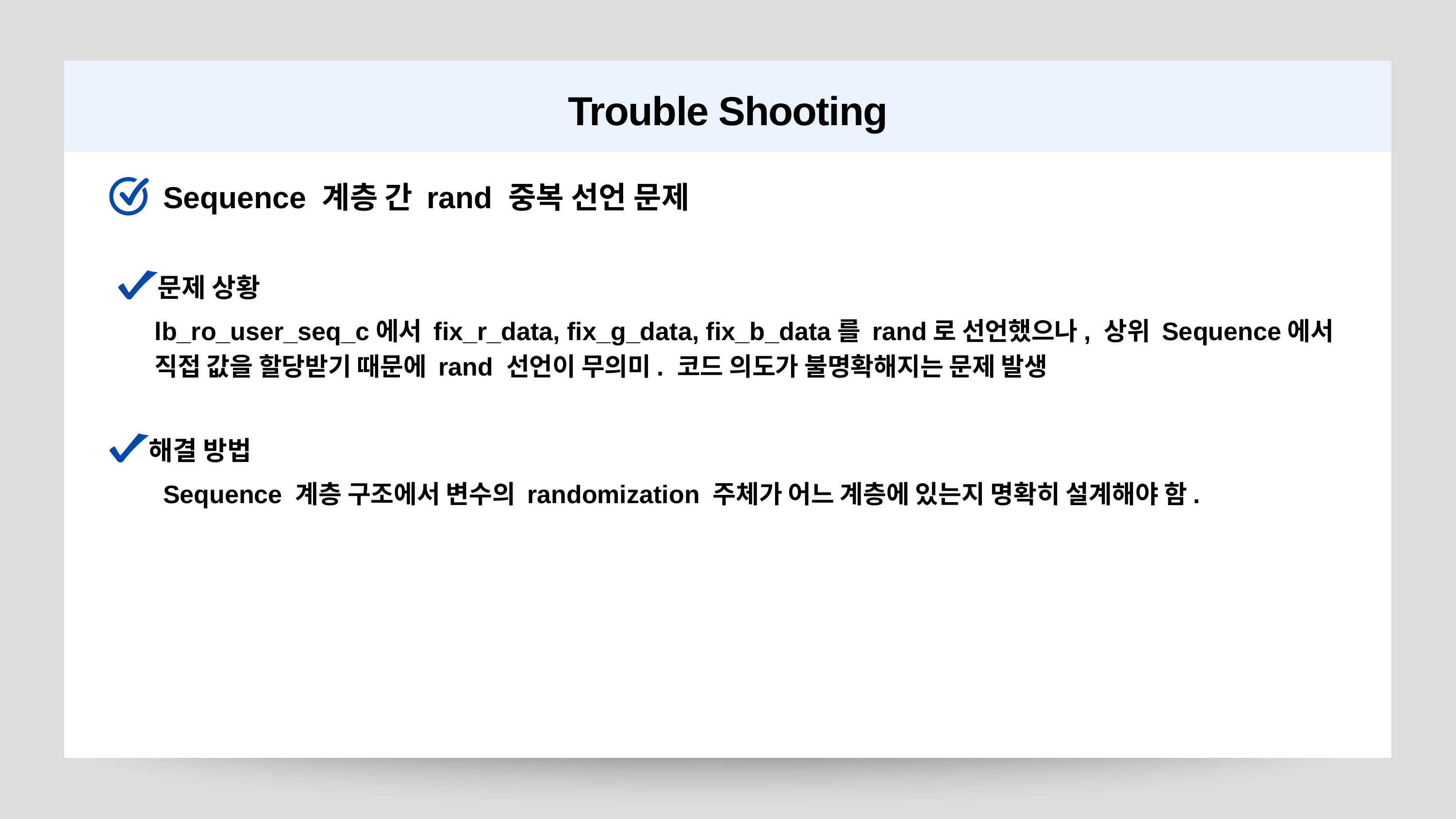

ㅏ

Trouble Shooting
Sequence 계층 간 rand 중복 선언 문제

문제 상황

lb_ro_user_seq_c에서 fix_r_data, fix_g_data, fix_b_data를 rand로 선언했으나, 상위 Sequence에서 직접 값을 할당받기 때문에 rand 선언이 무의미. 코드 의도가 불명확해지는 문제 발생
해결 방법

Sequence 계층 구조에서 변수의 randomization 주체가 어느 계층에 있는지 명확히 설계해야 함.